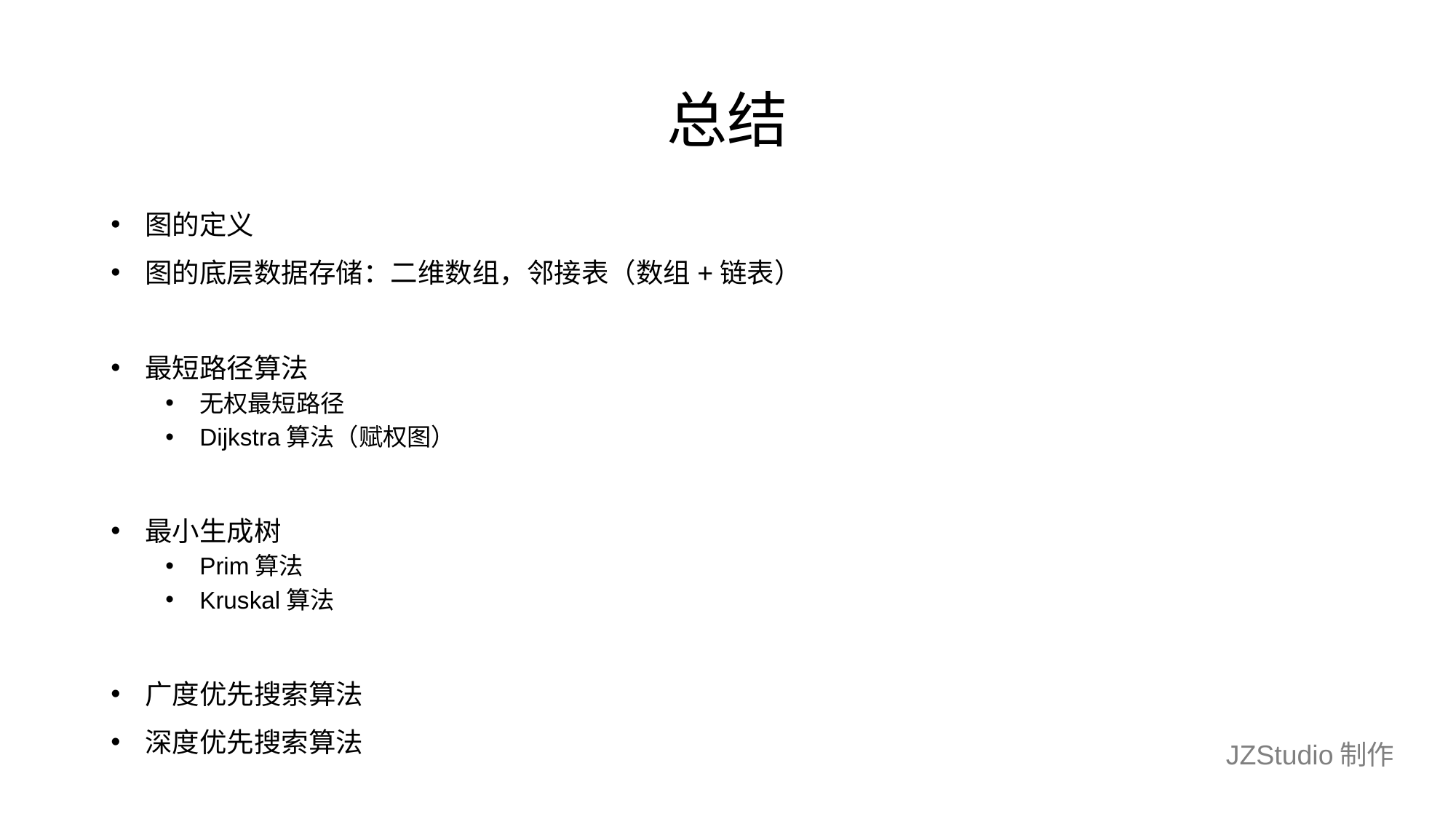

# 总结
图的定义
图的底层数据存储：二维数组，邻接表（数组+链表）

最短路径算法
无权最短路径
Dijkstra算法（赋权图）

最小生成树
Prim算法
Kruskal算法

广度优先搜索算法
深度优先搜索算法